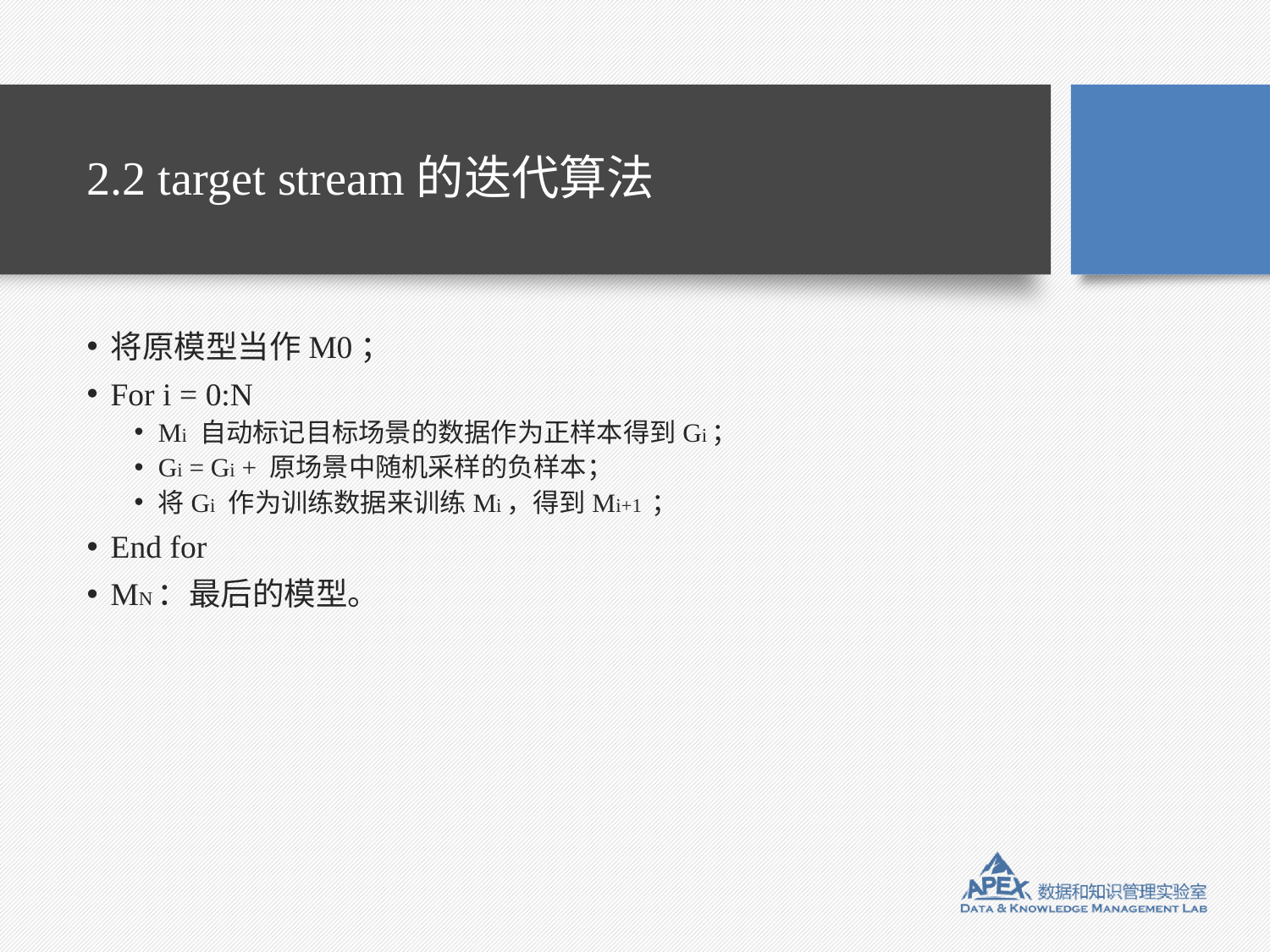

# 2.2 target stream的迭代算法
将原模型当作M0；
For i = 0:N
Mi 自动标记目标场景的数据作为正样本得到Gi；
Gi = Gi + 原场景中随机采样的负样本；
将Gi 作为训练数据来训练Mi，得到Mi+1 ；
End for
MN：最后的模型。